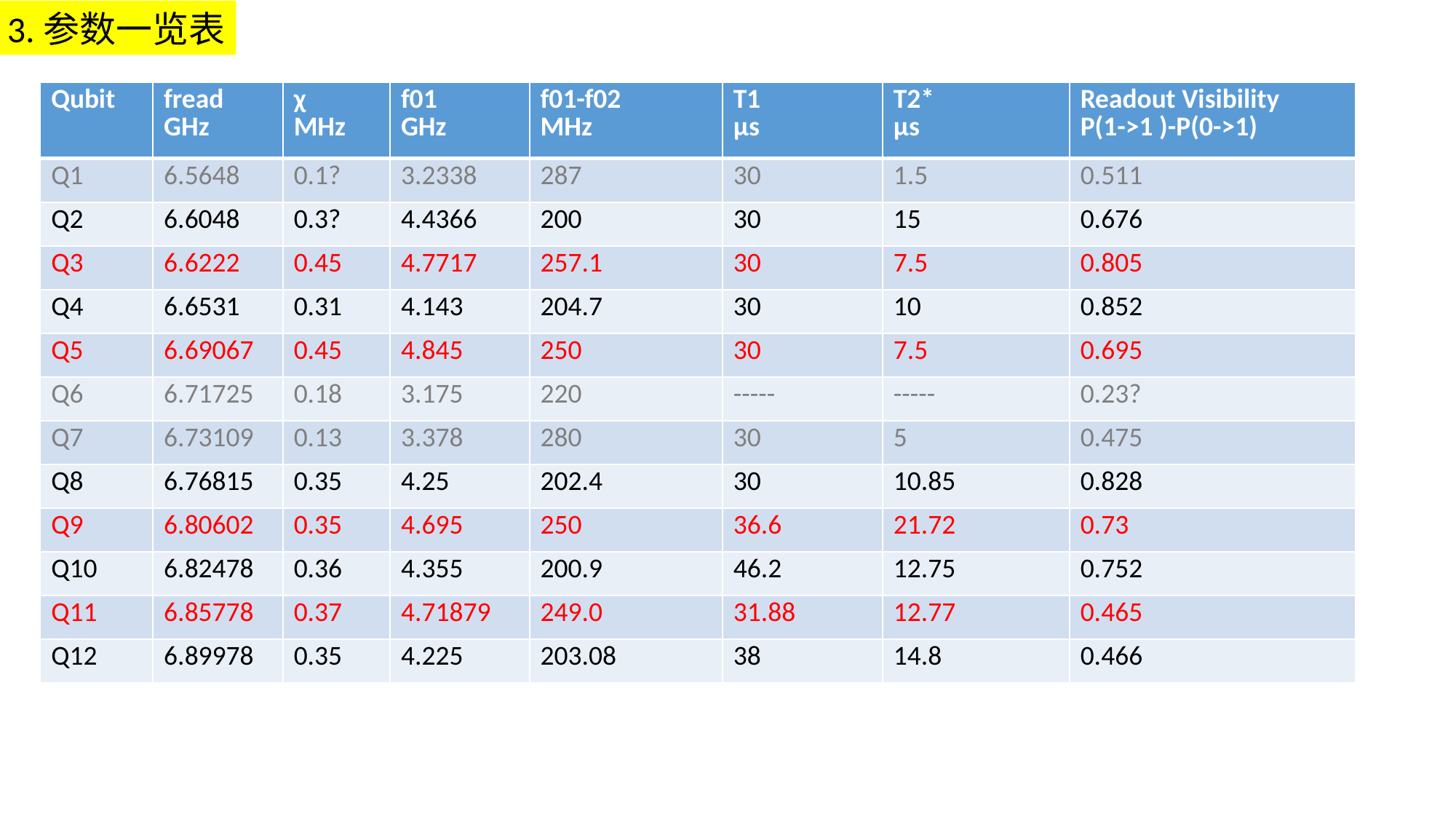

3.参数一览表
| Qubit | fread GHz | χ MHz | f01 GHz | f01-f02 MHz | T1 μs | T2\* μs | Readout Visibility P(1->1 )-P(0->1) |
| --- | --- | --- | --- | --- | --- | --- | --- |
| Q1 | 6.5648 | 0.1? | 3.2338 | 287 | 30 | 1.5 | 0.511 |
| Q2 | 6.6048 | 0.3? | 4.4366 | 200 | 30 | 15 | 0.676 |
| Q3 | 6.6222 | 0.45 | 4.7717 | 257.1 | 30 | 7.5 | 0.805 |
| Q4 | 6.6531 | 0.31 | 4.143 | 204.7 | 30 | 10 | 0.852 |
| Q5 | 6.69067 | 0.45 | 4.845 | 250 | 30 | 7.5 | 0.695 |
| Q6 | 6.71725 | 0.18 | 3.175 | 220 | ----- | ----- | 0.23? |
| Q7 | 6.73109 | 0.13 | 3.378 | 280 | 30 | 5 | 0.475 |
| Q8 | 6.76815 | 0.35 | 4.25 | 202.4 | 30 | 10.85 | 0.828 |
| Q9 | 6.80602 | 0.35 | 4.695 | 250 | 36.6 | 21.72 | 0.73 |
| Q10 | 6.82478 | 0.36 | 4.355 | 200.9 | 46.2 | 12.75 | 0.752 |
| Q11 | 6.85778 | 0.37 | 4.71879 | 249.0 | 31.88 | 12.77 | 0.465 |
| Q12 | 6.89978 | 0.35 | 4.225 | 203.08 | 38 | 14.8 | 0.466 |